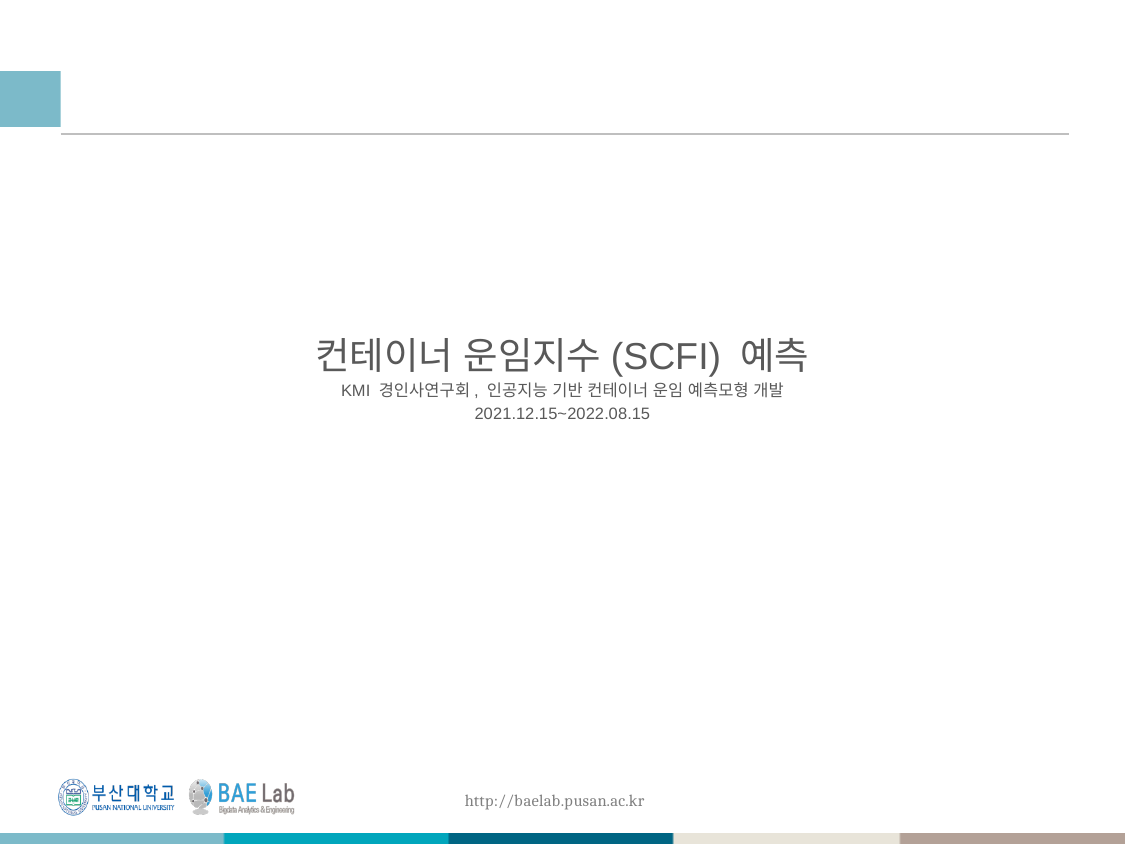

컨테이너 운임지수(SCFI) 예측
KMI 경인사연구회, 인공지능 기반 컨테이너 운임 예측모형 개발
2021.12.15~2022.08.15